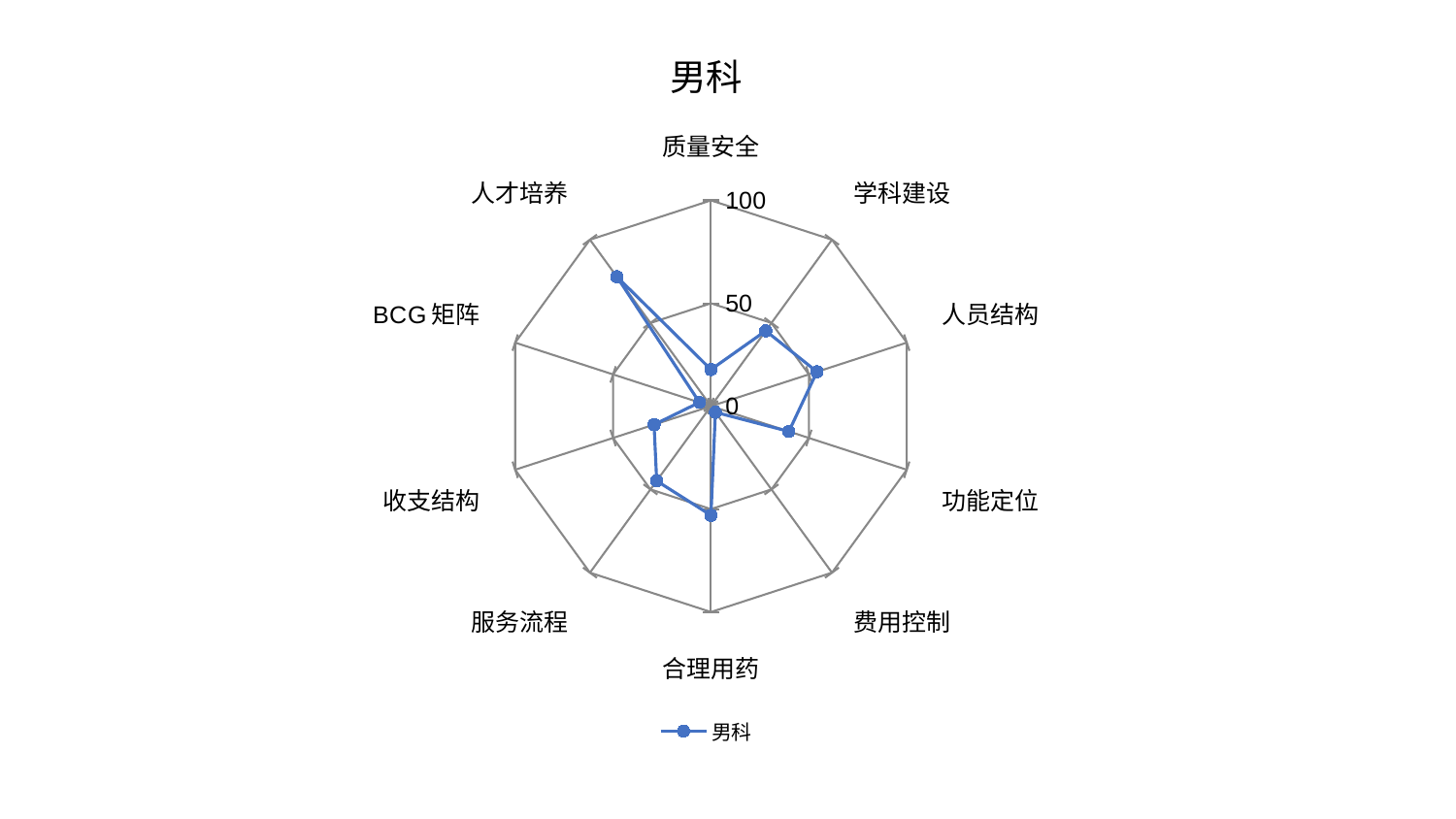

### Chart: 男科

| Category | 男科 |
|---|---|
| 质量安全 | 17.812929377726892 |
| 学科建设 | 45.25501547841976 |
| 人员结构 | 54.15265320763363 |
| 功能定位 | 39.784391077835316 |
| 费用控制 | 3.669268404594321 |
| 合理用药 | 53.02019325648605 |
| 服务流程 | 44.89463476523771 |
| 收支结构 | 29.075916266770605 |
| BCG矩阵 | 5.909896824851536 |
| 人才培养 | 77.7367003474695 |
120